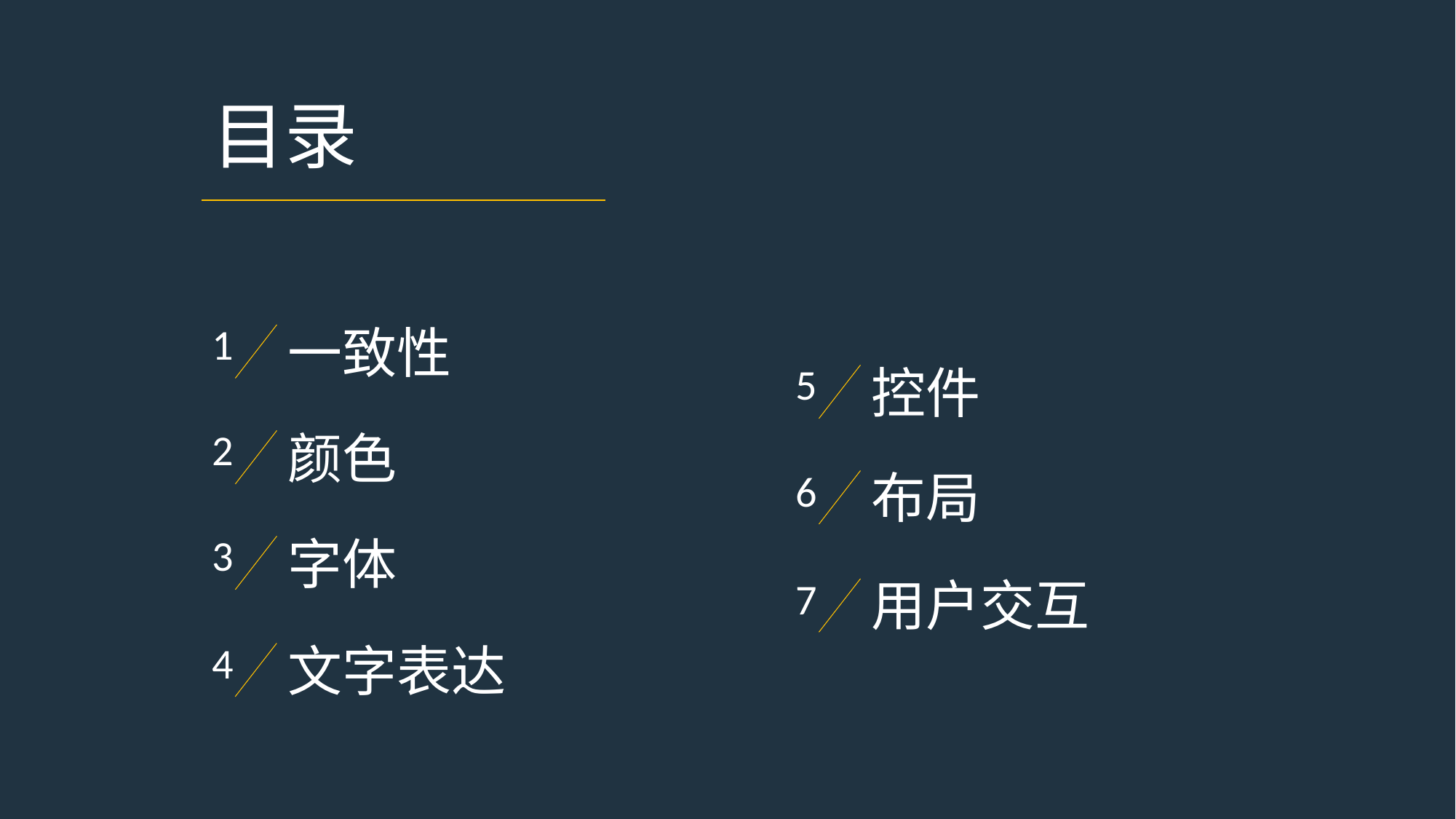

目录
1
一致性
5
控件
2
颜色
布局
6
3
字体
用户交互
7
4
文字表达